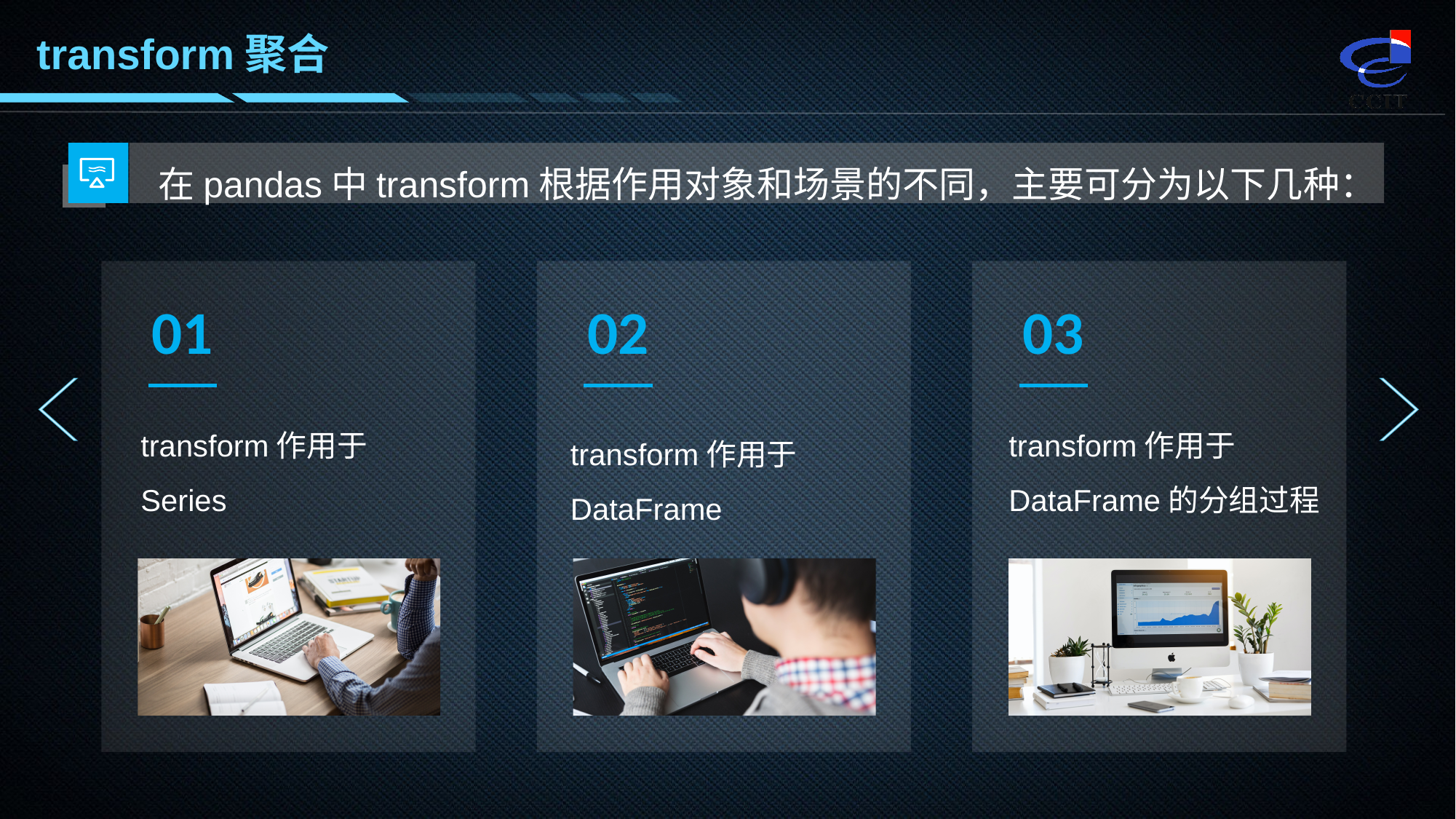

transform聚合
在pandas中transform根据作用对象和场景的不同，主要可分为以下几种：

01

transform作用于Series

02

transform作用于DataFrame

03

transform作用于DataFrame的分组过程